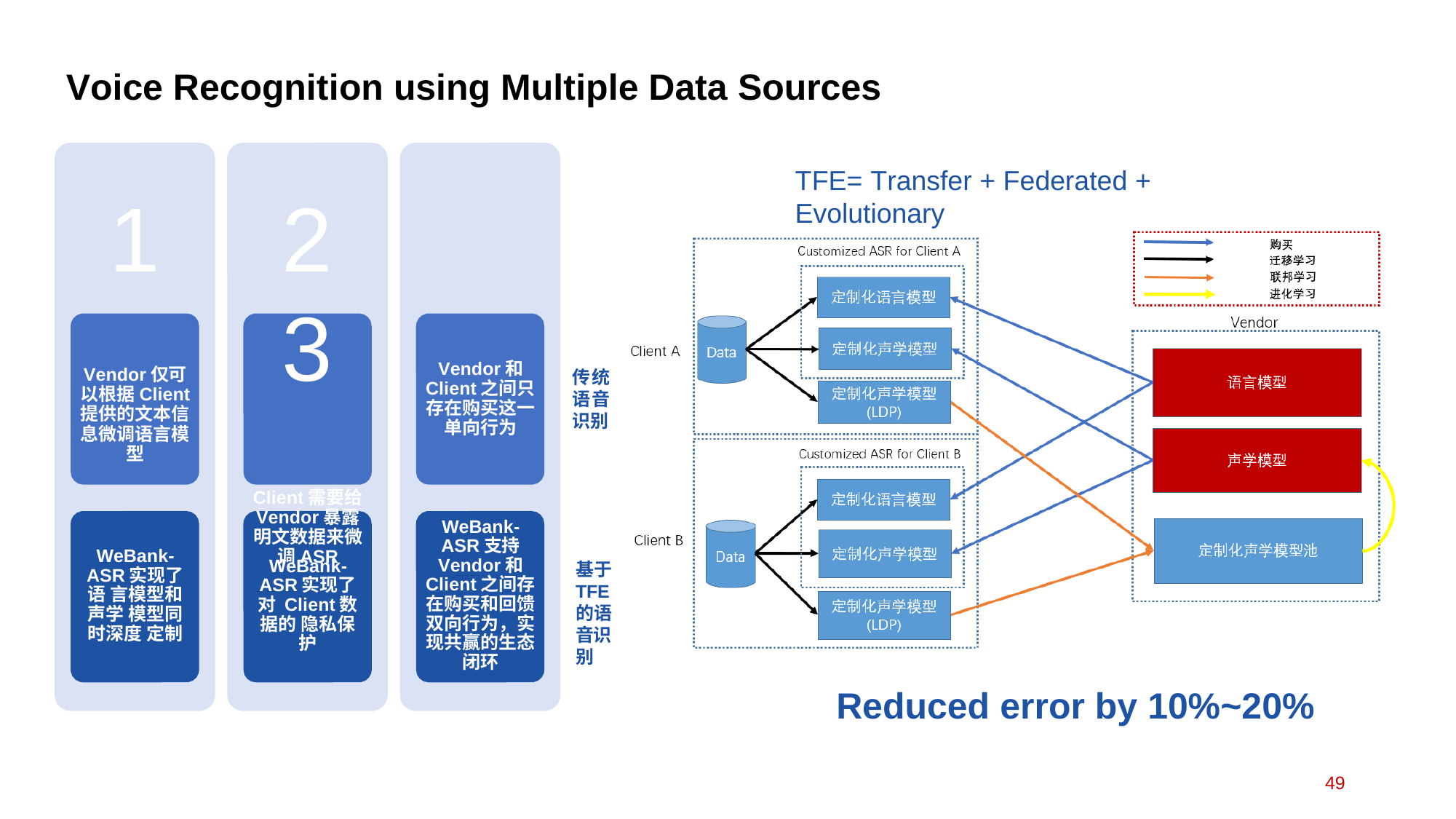

# Voice Recognition using Multiple Data Sources

TFE= Transfer + Federated + Evolutionary
1
Vendor仅可 以根据Client 提供的文本信 息微调语言模 型
2	3

Client需要给 Vendor暴露 明文数据来微 调ASR

Vendor和 Client之间只 存在购买这一 单向行为
传统 语音 识别

WeBank- ASR支持 Vendor和 Client之间存 在购买和回馈 双向行为，实 现共赢的生态 闭环
WeBank- ASR实现了语 言模型和声学 模型同时深度 定制
WeBank- ASR实现了对 Client数据的 隐私保护
基于
TFE
的语
音识
别

Reduced error by 10%~20%
49